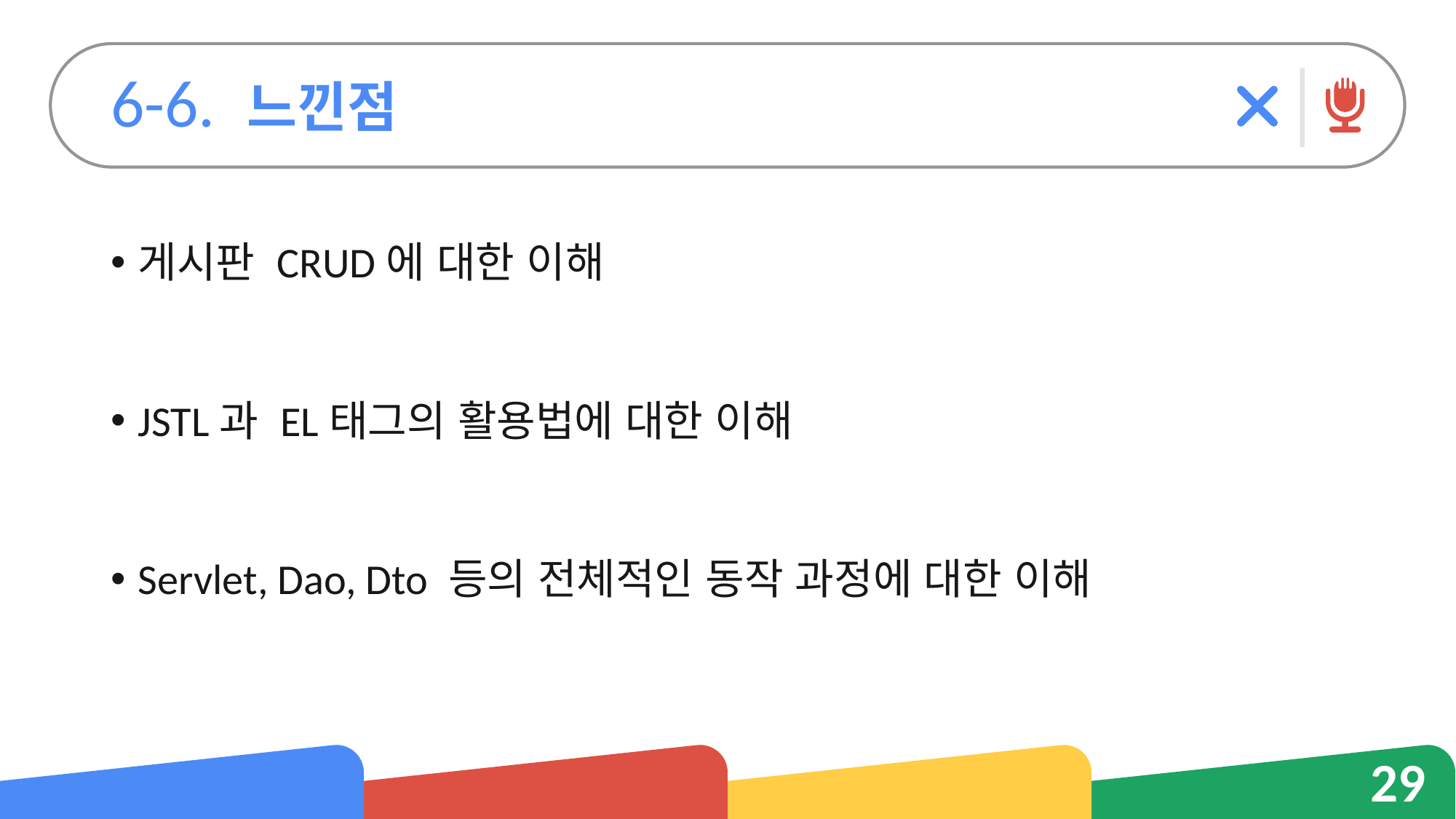

6-6. 느낀점
게시판 CRUD에 대한 이해

JSTL과 EL태그의 활용법에 대한 이해

Servlet, Dao, Dto 등의 전체적인 동작 과정에 대한 이해
29